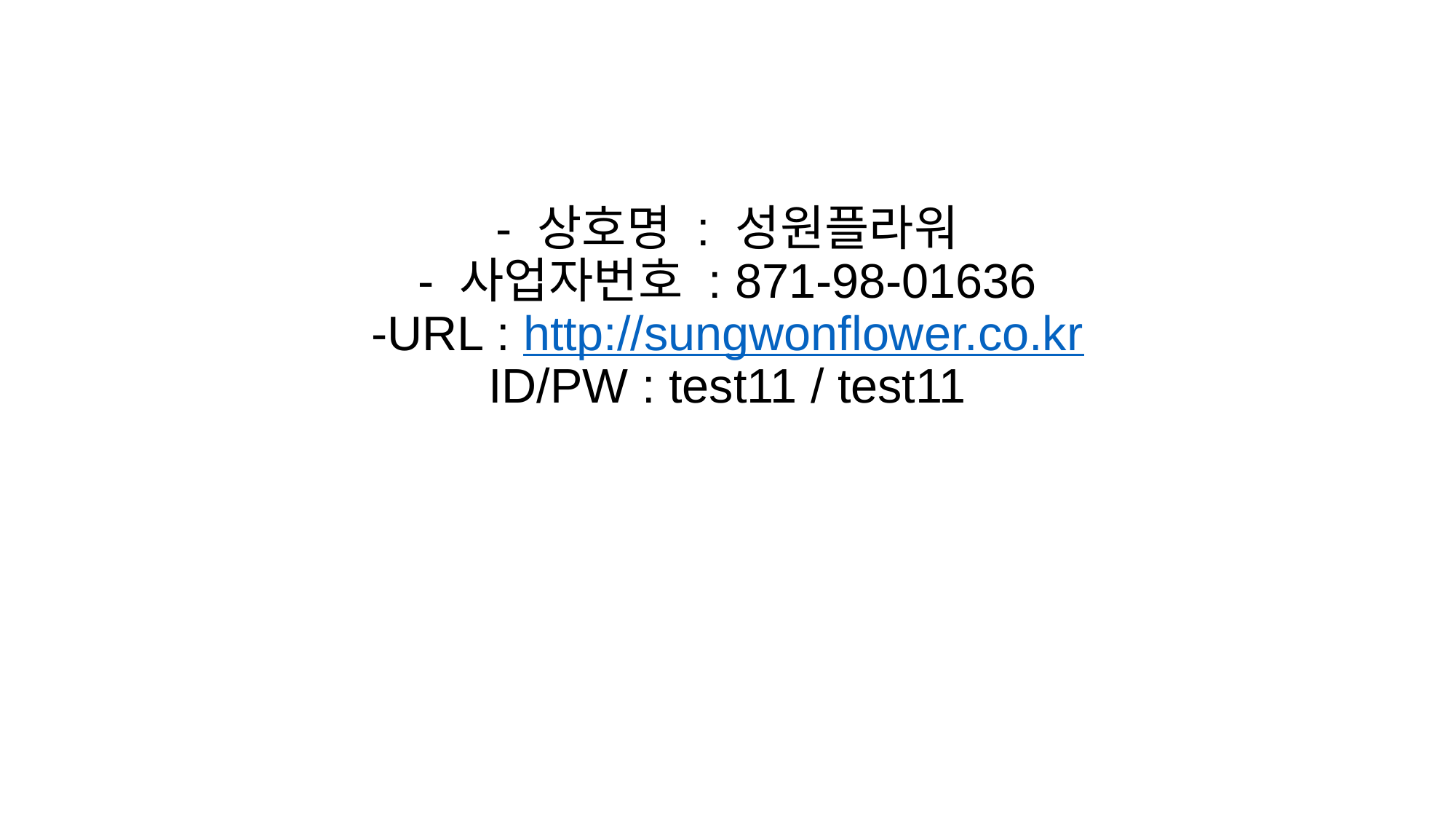

# - 상호명 : 성원플라워 - 사업자번호 : 871-98-01636 -URL : http://sungwonflower.co.kr ID/PW : test11 / test11